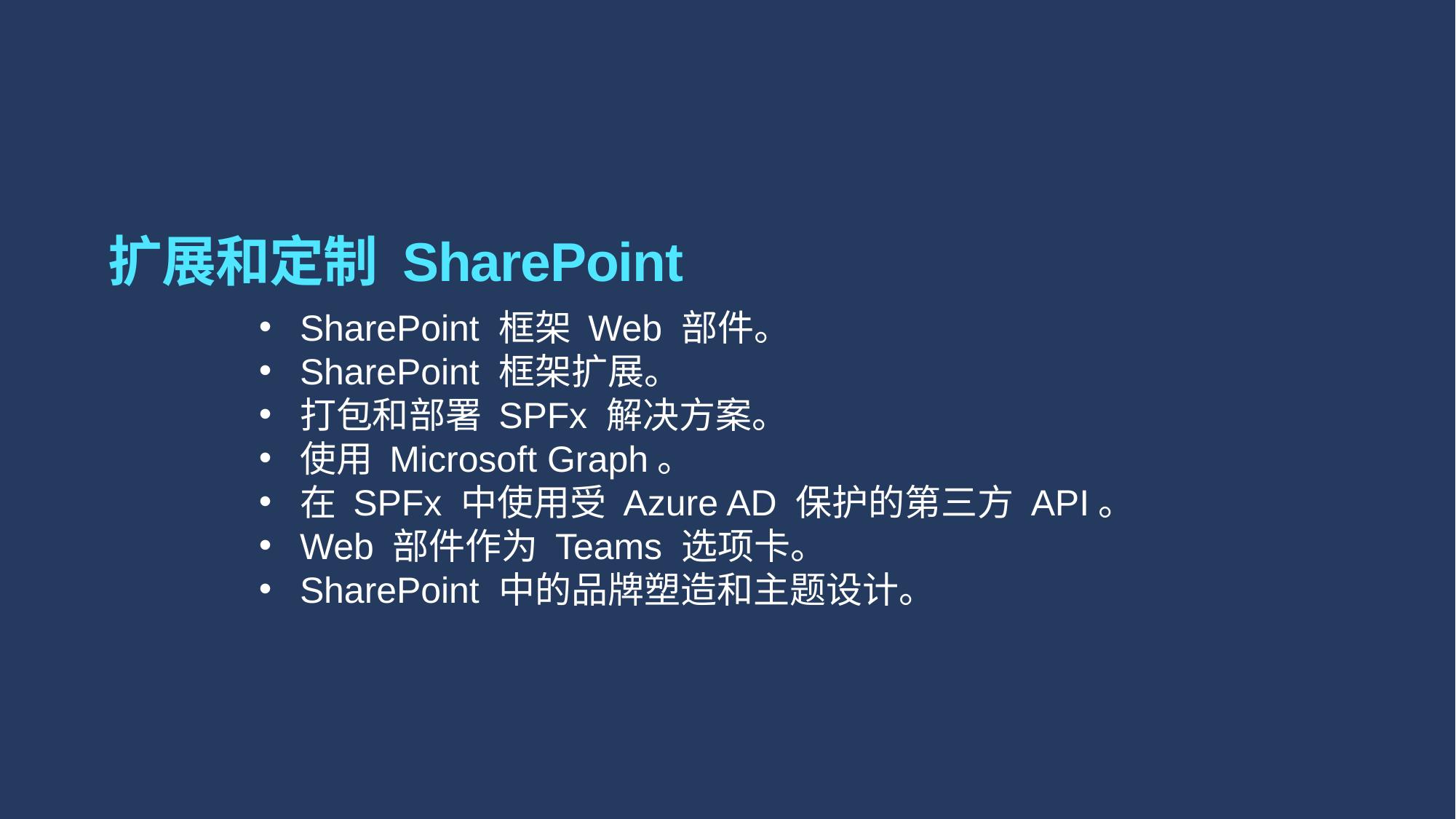

# 扩展和定制 SharePoint
SharePoint 框架 Web 部件。
SharePoint 框架扩展。
打包和部署 SPFx 解决方案。
使用 Microsoft Graph。
在 SPFx 中使用受 Azure AD 保护的第三方 API。
Web 部件作为 Teams 选项卡。
SharePoint 中的品牌塑造和主题设计。